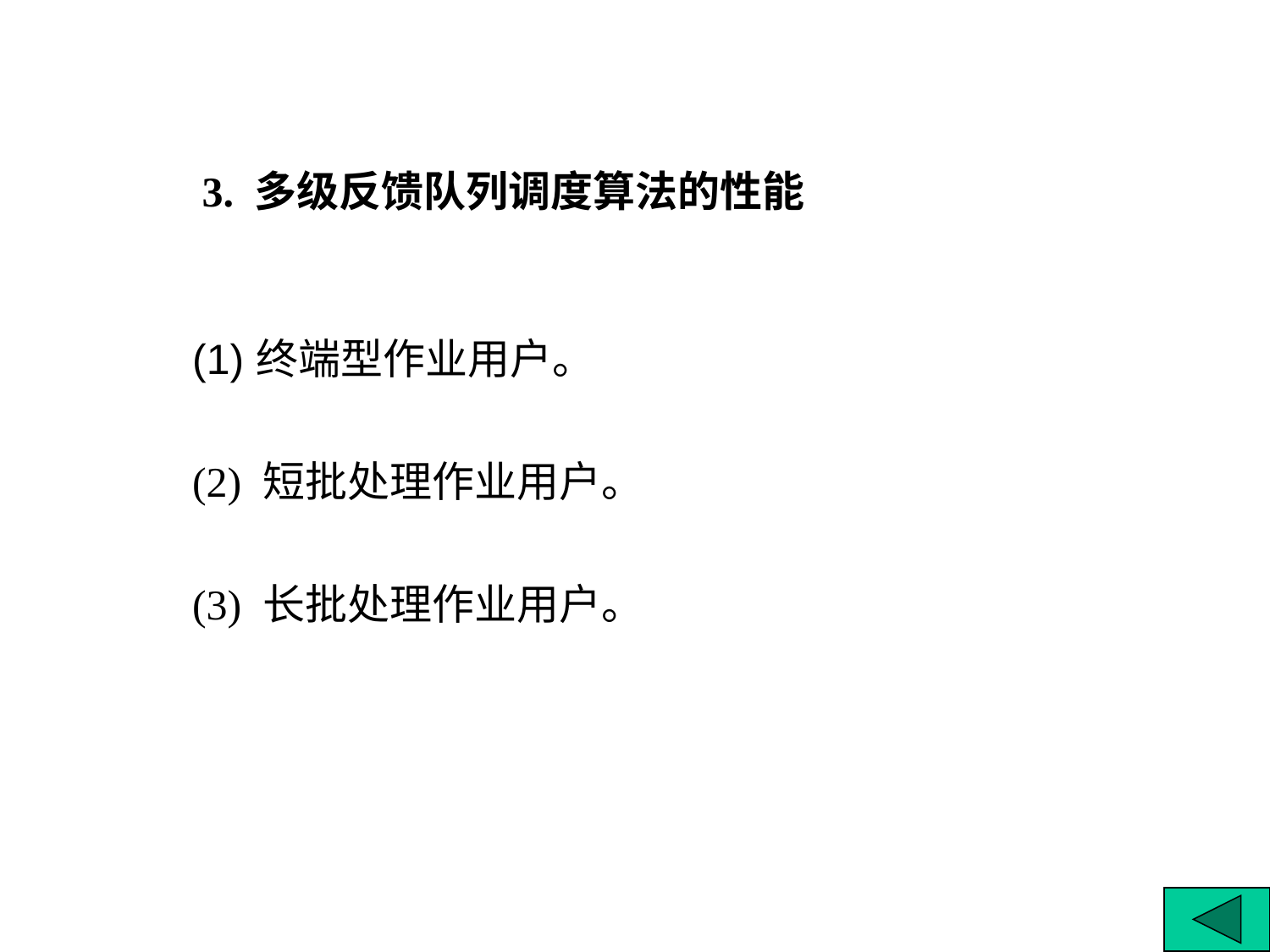

3. 多级反馈队列调度算法的性能
终端型作业用户。
(2) 短批处理作业用户。
(3) 长批处理作业用户。